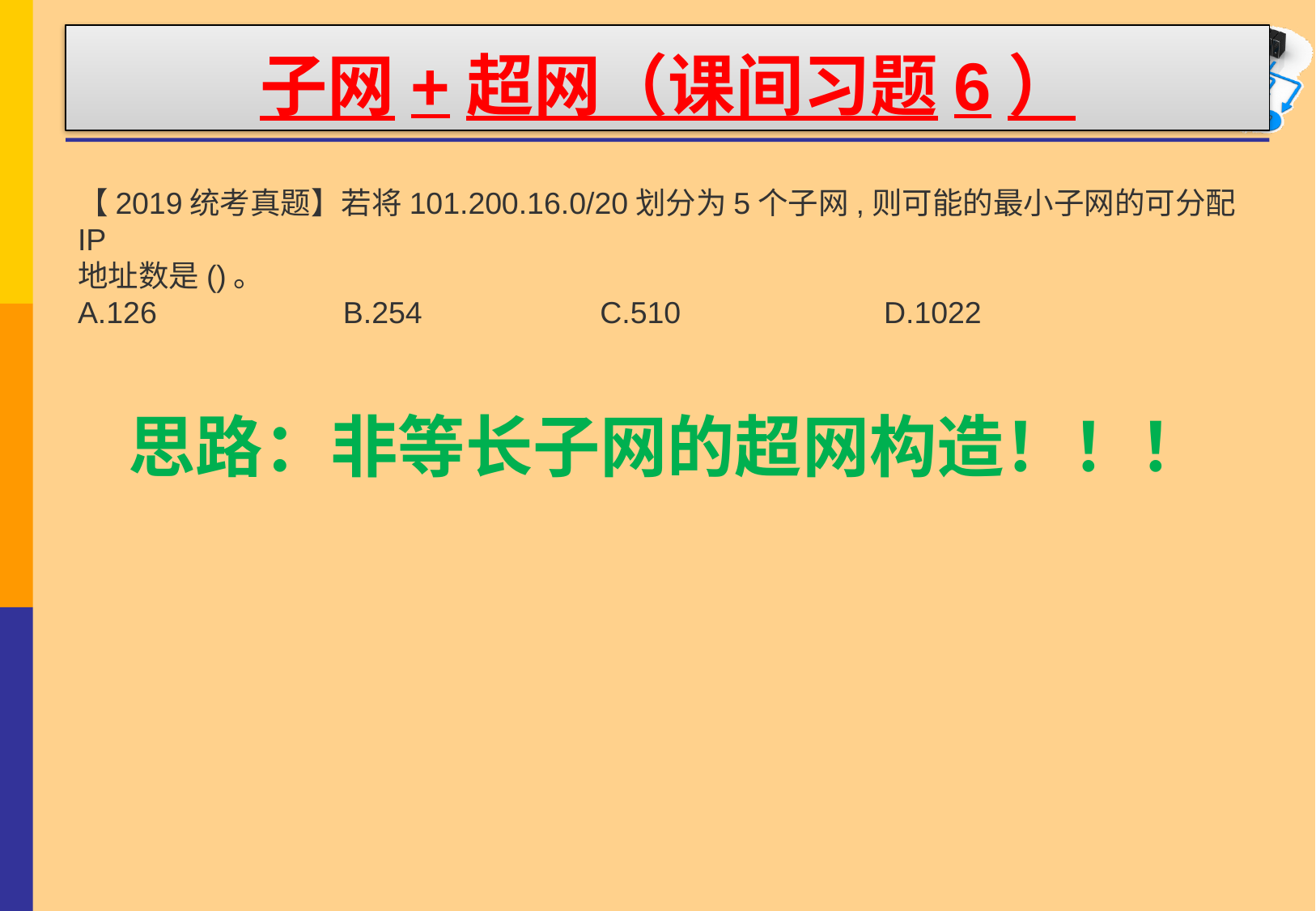

# 子网+超网（课间习题6）
【2019统考真题】若将101.200.16.0/20划分为5个子网,则可能的最小子网的可分配IP
地址数是()。
A.126                      B.254                     C.510                        D.1022
思路：非等长子网的超网构造！！！